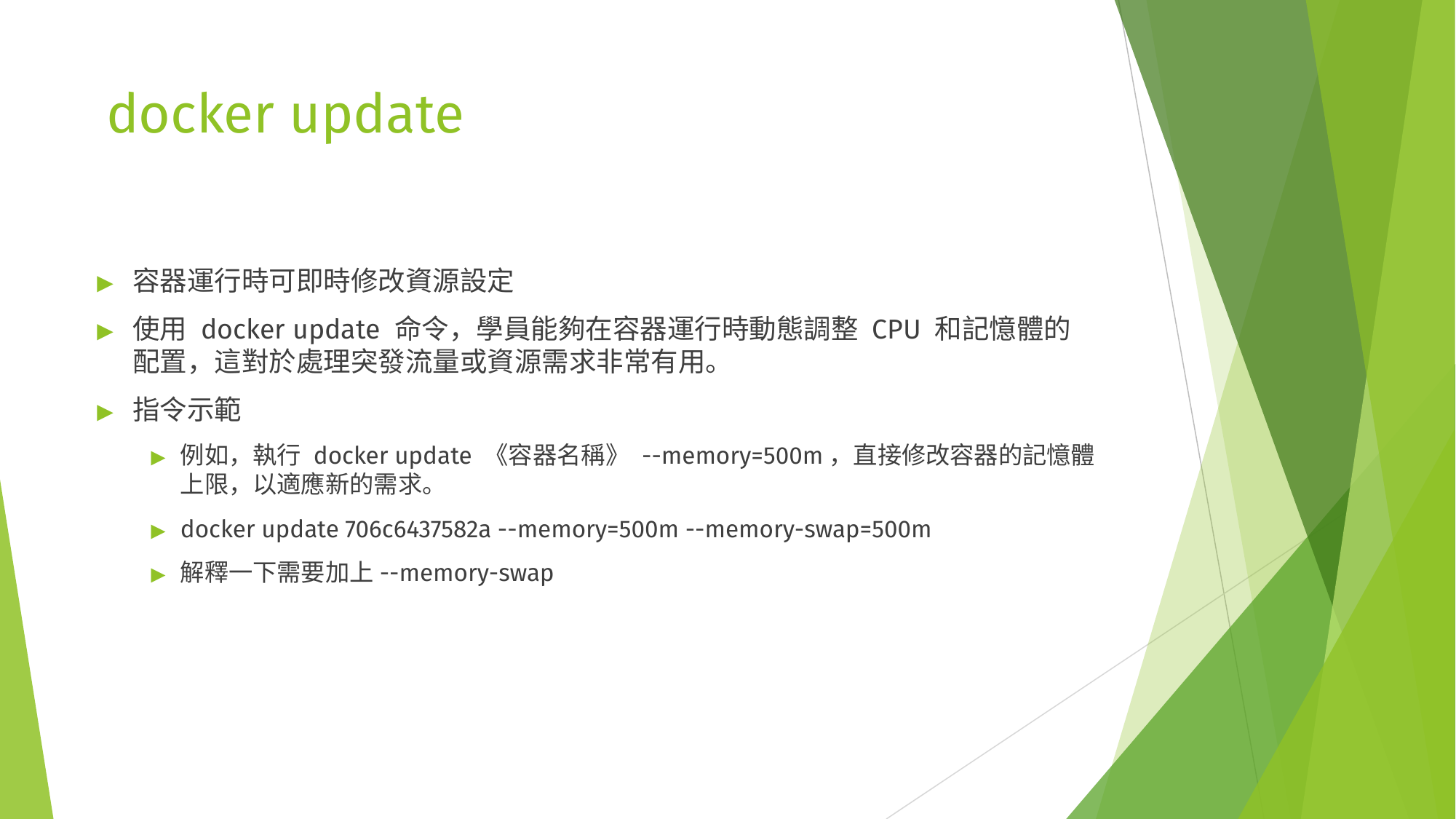

# docker update
容器運行時可即時修改資源設定
使用 docker update 命令，學員能夠在容器運行時動態調整 CPU 和記憶體的配置，這對於處理突發流量或資源需求非常有用。
指令示範
例如，執行 docker update 《容器名稱》 --memory=500m，直接修改容器的記憶體上限，以適應新的需求。
docker update 706c6437582a --memory=500m --memory-swap=500m
解釋一下需要加上--memory-swap